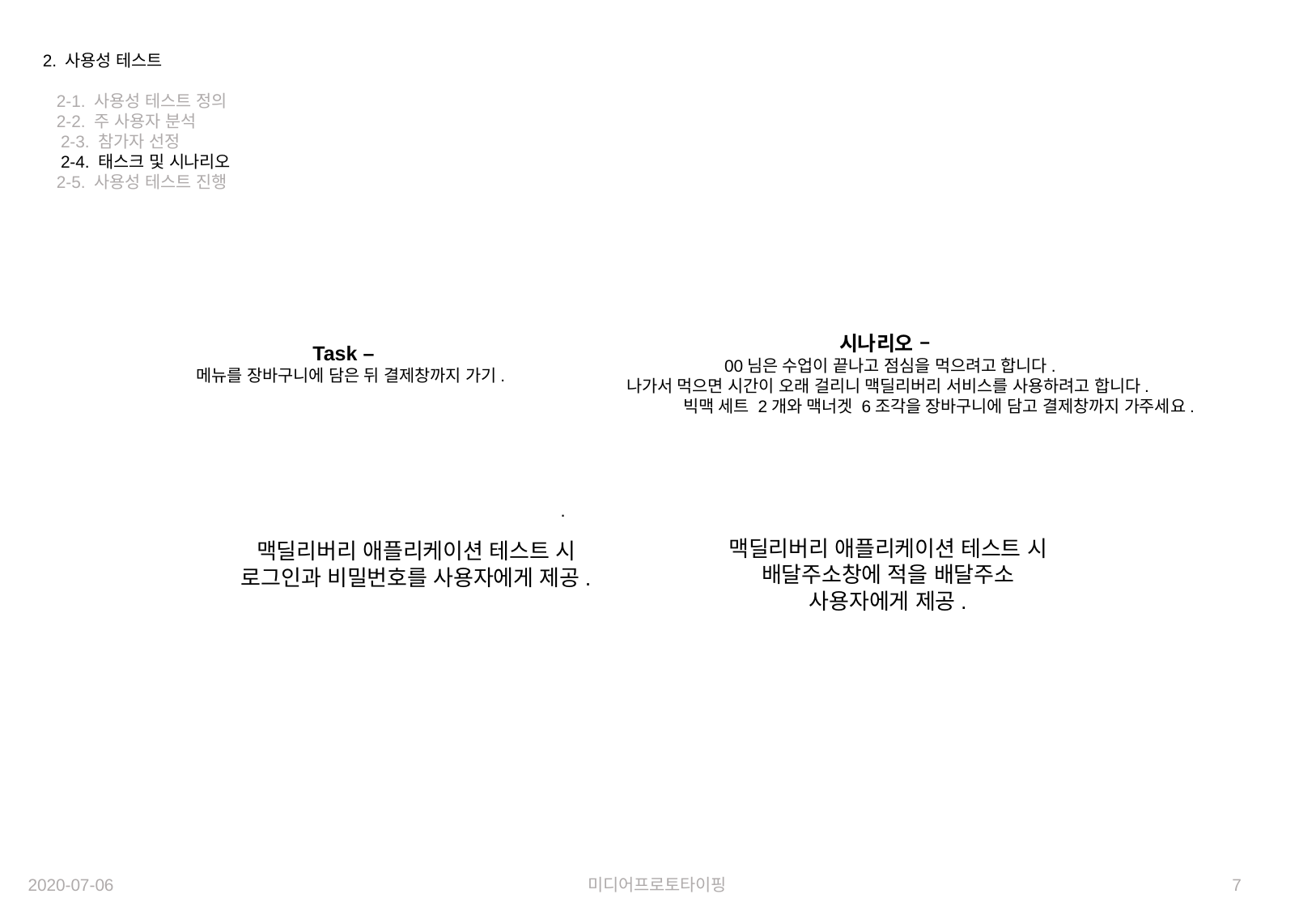

2. 사용성 테스트
   2-1. 사용성 테스트 정의
   2-2. 주 사용자 분석
   2-3. 참가자 선정
   2-4. 태스크 및 시나리오
   2-5. 사용성 테스트 진행
시나리오 –
 00님은 수업이 끝나고 점심을 먹으려고 합니다.
나가서 먹으면 시간이 오래 걸리니 맥딜리버리 서비스를 사용하려고 합니다.
                     빅맥 세트 2개와 맥너겟 6조각을 장바구니에 담고 결제창까지 가주세요.

.
Task –
 메뉴를 장바구니에 담은 뒤 결제창까지 가기.

맥딜리버리 애플리케이션 테스트 시
배달주소창에 적을 배달주소
사용자에게 제공.
맥딜리버리 애플리케이션 테스트 시
로그인과 비밀번호를 사용자에게 제공.